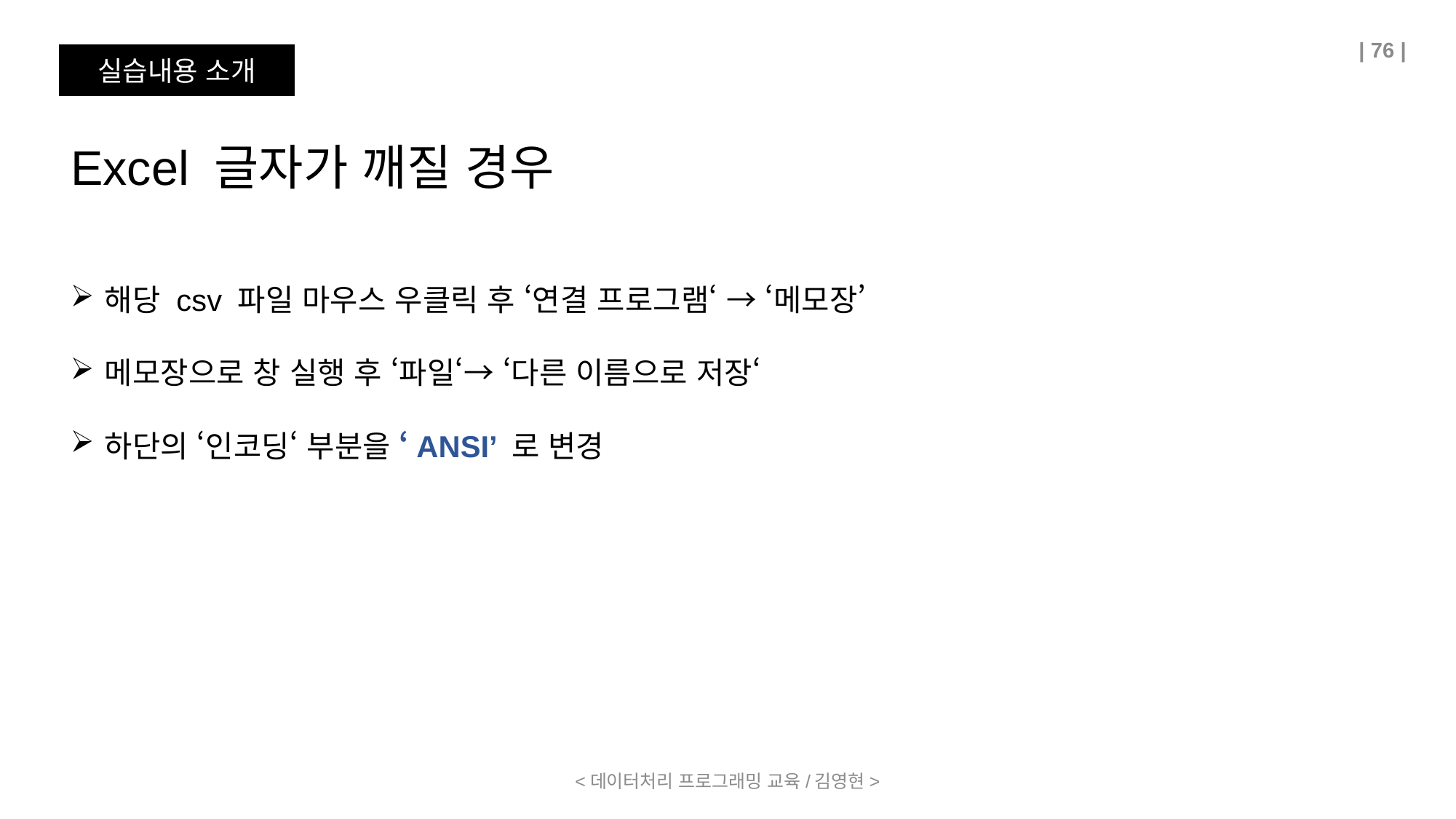

| 76 |
실습내용 소개
Excel 글자가 깨질 경우
해당 csv 파일 마우스 우클릭 후 ‘연결 프로그램‘ → ‘메모장’
메모장으로 창 실행 후 ‘파일‘→ ‘다른 이름으로 저장‘
하단의 ‘인코딩‘ 부분을 ‘ANSI’ 로 변경
<데이터처리 프로그래밍 교육/김영현>